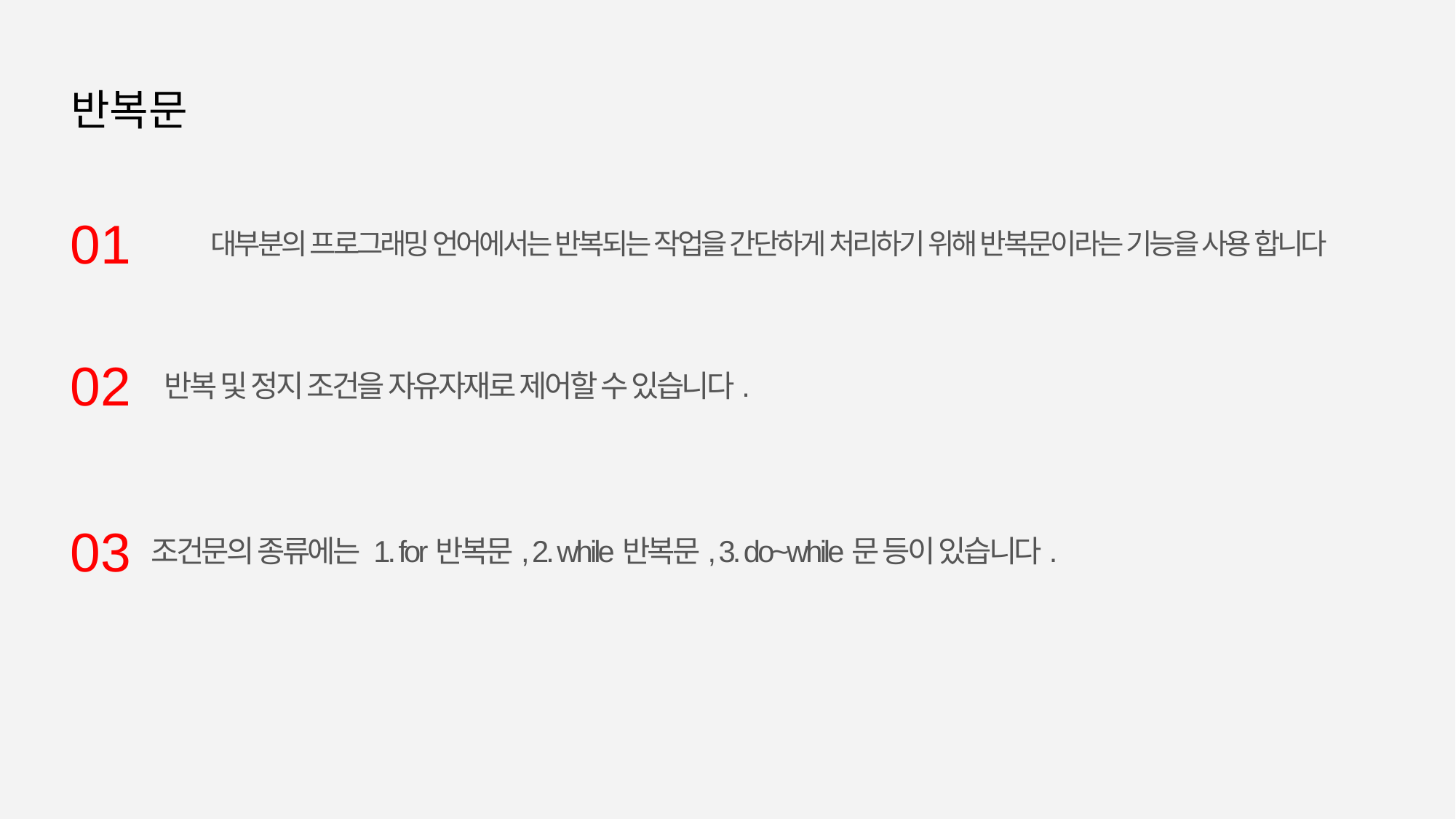

반복문
01
 대부분의 프로그래밍 언어에서는 반복되는 작업을 간단하게 처리하기 위해 반복문이라는 기능을 사용 합니다

02
반복 및 정지 조건을 자유자재로 제어할 수 있습니다.

03
조건문의 종류에는 1. for반복문, 2. while반복문, 3. do~while문 등이 있습니다.